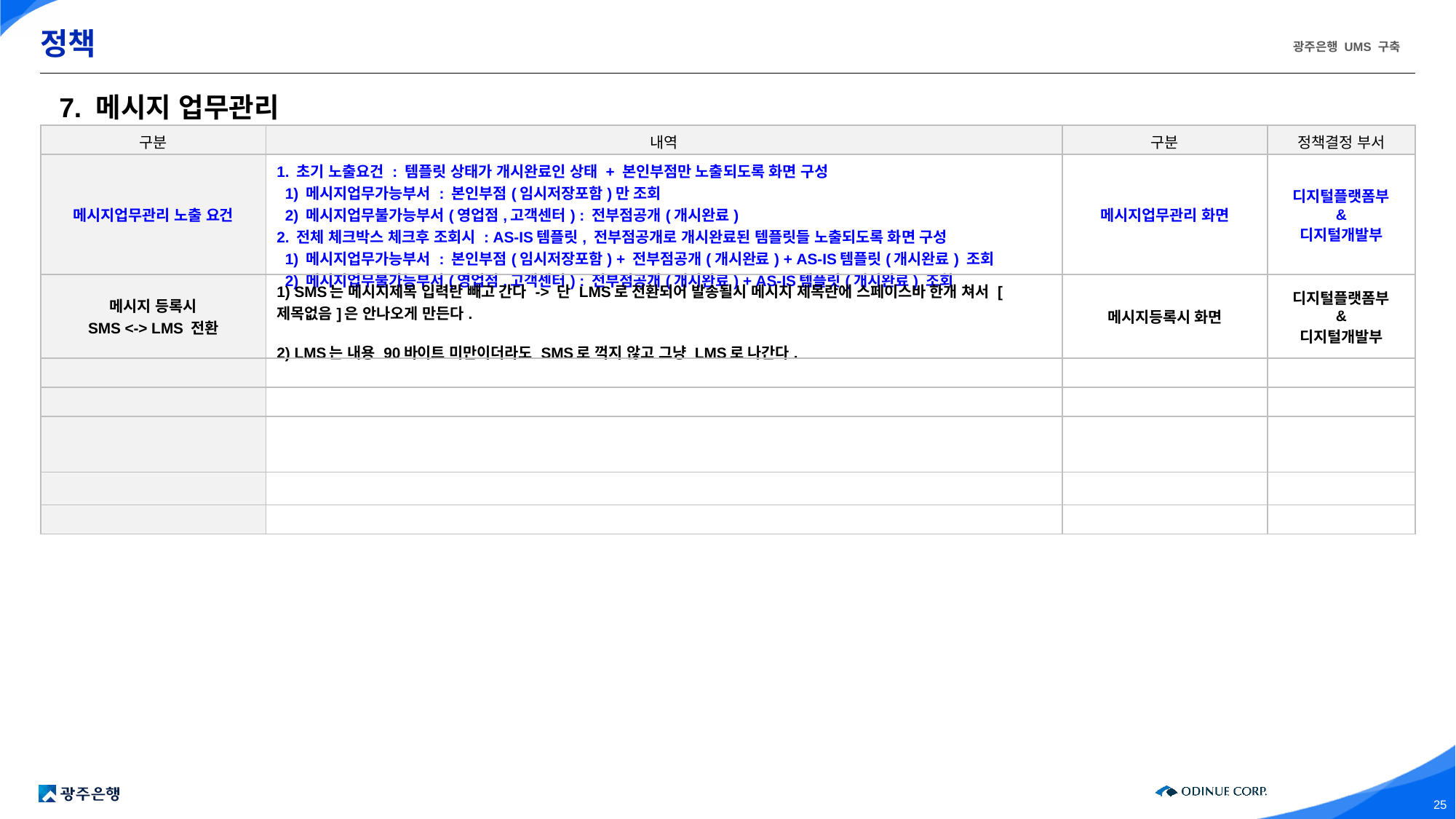

# 정책
7. 메시지 업무관리
| 구분 | 내역 | 구분 | 정책결정 부서 |
| --- | --- | --- | --- |
| 메시지업무관리 노출 요건 | 1. 초기 노출요건 : 템플릿 상태가 개시완료인 상태 + 본인부점만 노출되도록 화면 구성 1) 메시지업무가능부서 : 본인부점(임시저장포함)만 조회 2) 메시지업무불가능부서(영업점,고객센터) : 전부점공개(개시완료) 2. 전체 체크박스 체크후 조회시 : AS-IS템플릿, 전부점공개로 개시완료된 템플릿들 노출되도록 화면 구성 1) 메시지업무가능부서 : 본인부점(임시저장포함) + 전부점공개(개시완료) + AS-IS템플릿(개시완료) 조회 2) 메시지업무불가능부서(영업점,고객센터) : 전부점공개(개시완료) + AS-IS템플릿(개시완료) 조회 | 메시지업무관리 화면 | 디지털플랫폼부 & 디지털개발부 |
| 메시지 등록시 SMS <-> LMS 전환 | 1) SMS는 메시지제목 입력란 빼고 간다 -> 단 LMS로 전환되어 발송될시 메시지 제목란에 스페이스바 한개 쳐서 [제목없음]은 안나오게 만든다. 2) LMS는 내용 90바이트 미만이더라도 SMS로 꺽지 않고 그냥 LMS로 나간다. | 메시지등록시 화면 | 디지털플랫폼부 & 디지털개발부 |
|  |  |  |  |
|  |  |  |  |
|  |  |  |  |
|  |  |  |  |
|  |  |  |  |